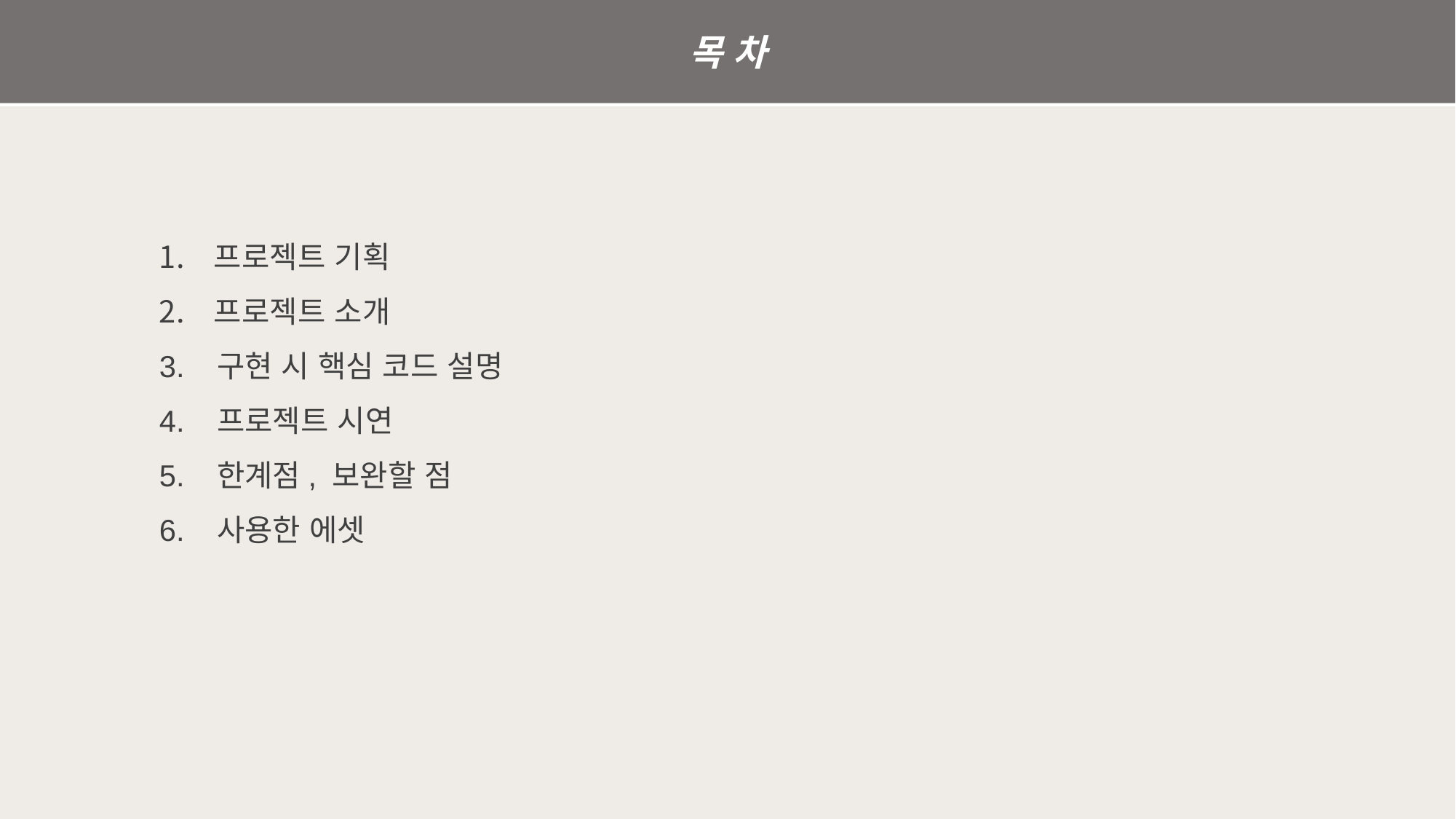

목 차
프로젝트 기획
프로젝트 소개
3.   구현 시 핵심 코드 설명
4.   프로젝트 시연
5.   한계점, 보완할 점
6.   사용한 에셋